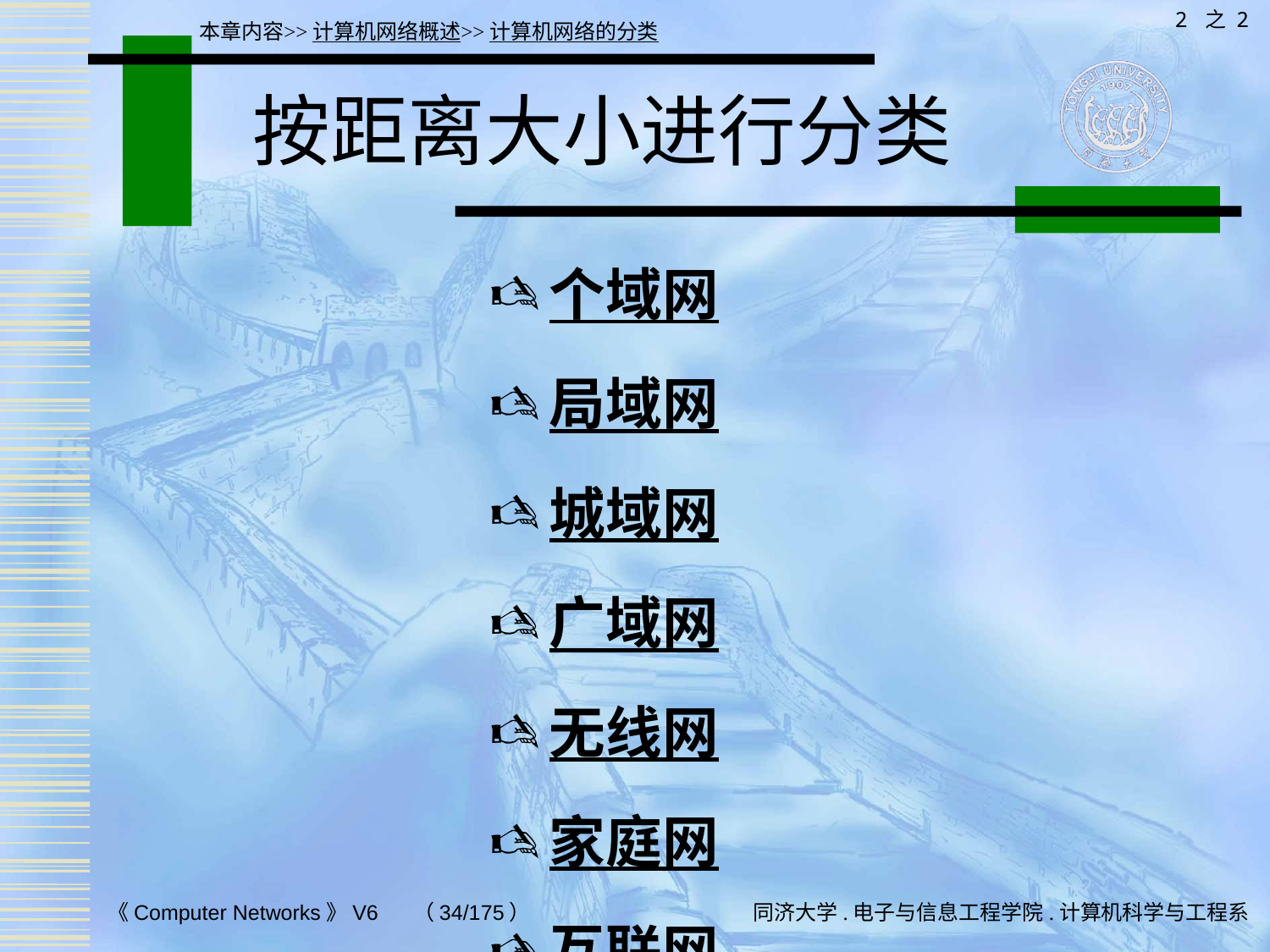

2 之 2
本章内容>>计算机网络概述>>计算机网络的分类
# 按距离大小进行分类
个域网
局域网
城域网
广域网
无线网
家庭网
互联网